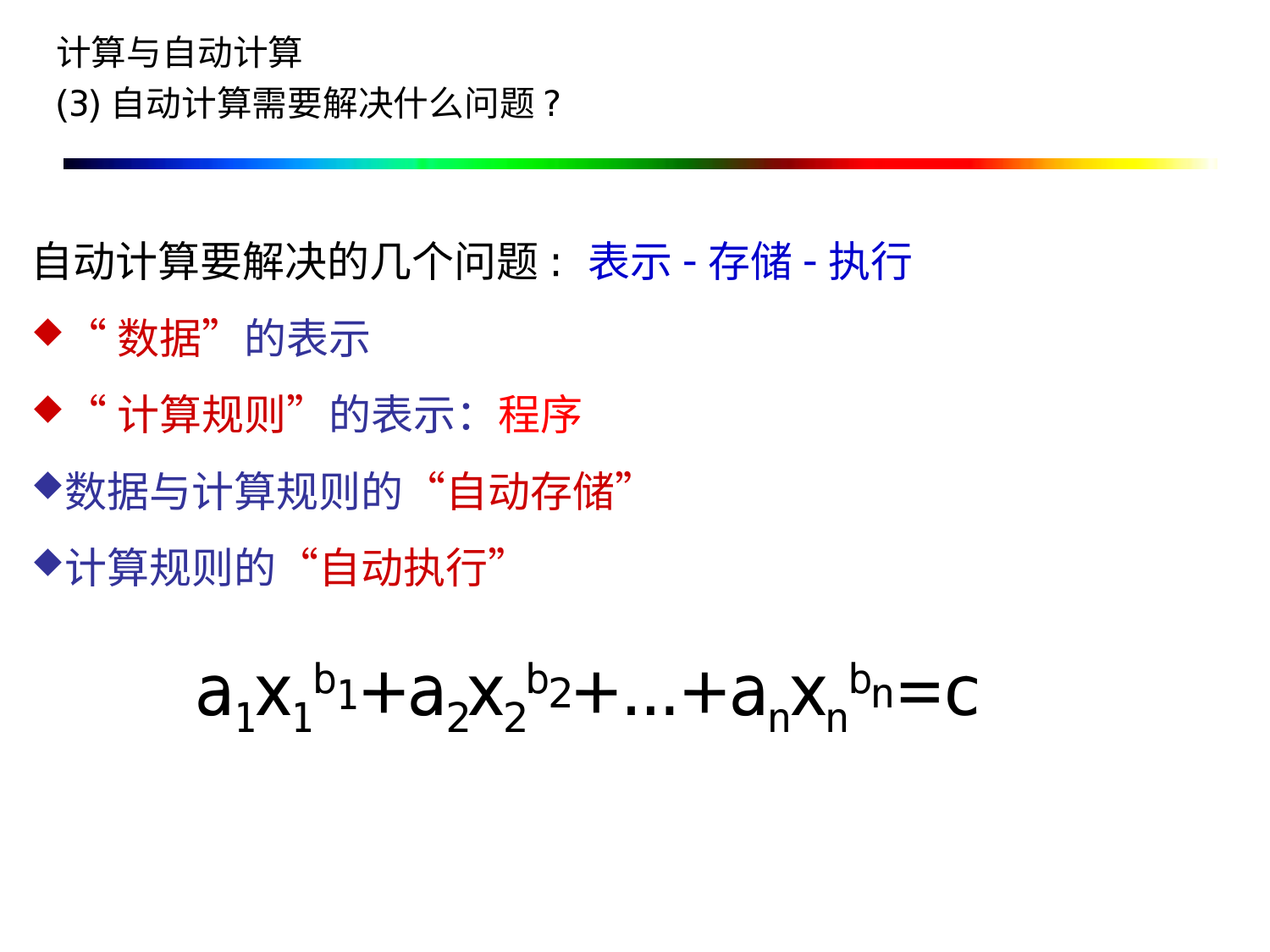

计算与自动计算
(3)自动计算需要解决什么问题?
自动计算要解决的几个问题: 表示-存储-执行
“数据”的表示
“计算规则”的表示：程序
数据与计算规则的“自动存储”
计算规则的“自动执行”
a1x1b1+a2x2b2+…+anxnbn=c